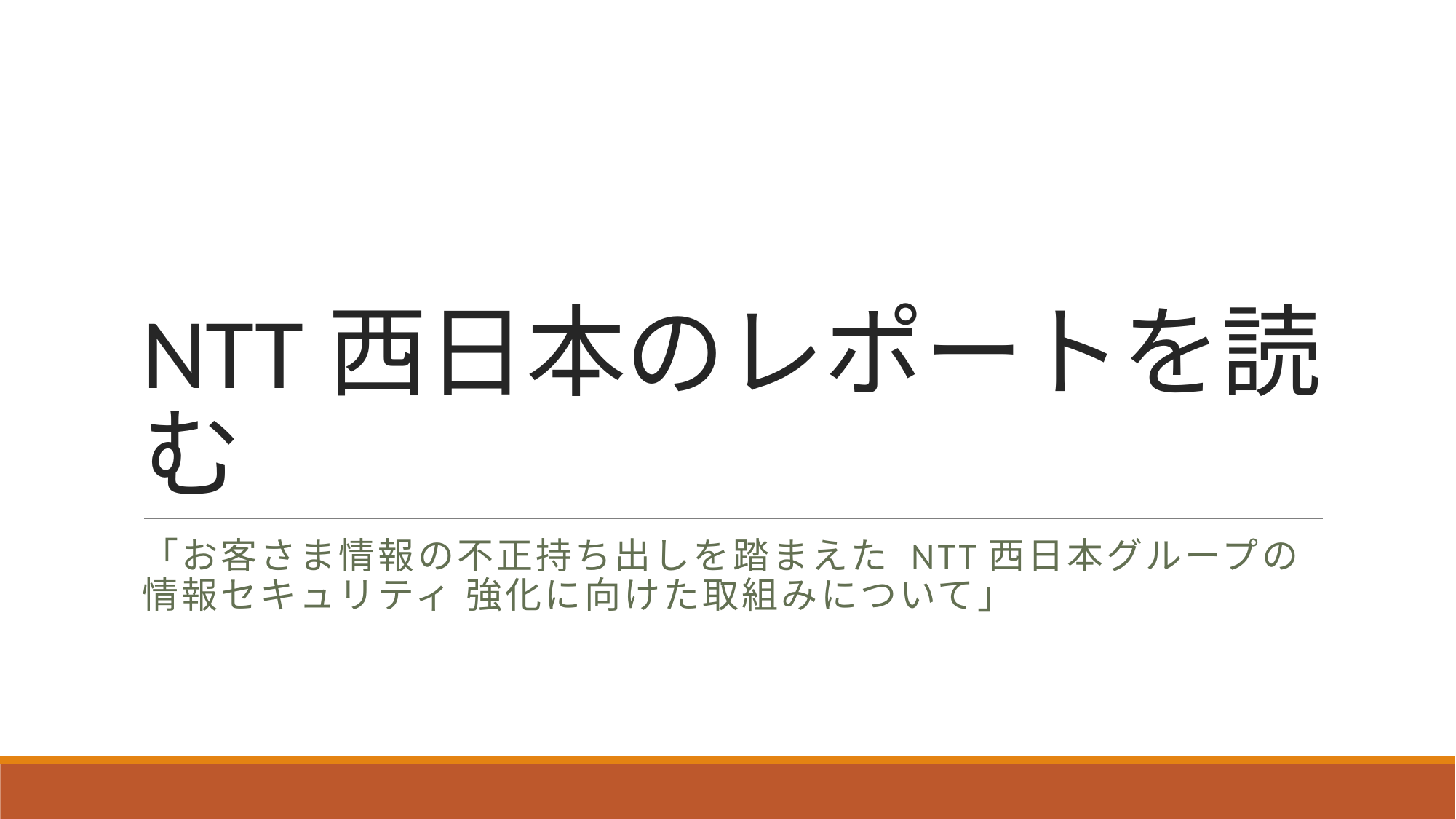

# NTT西日本のレポートを読む
「お客さま情報の不正持ち出しを踏まえた NTT西日本グループの情報セキュリティ 強化に向けた取組みについて」